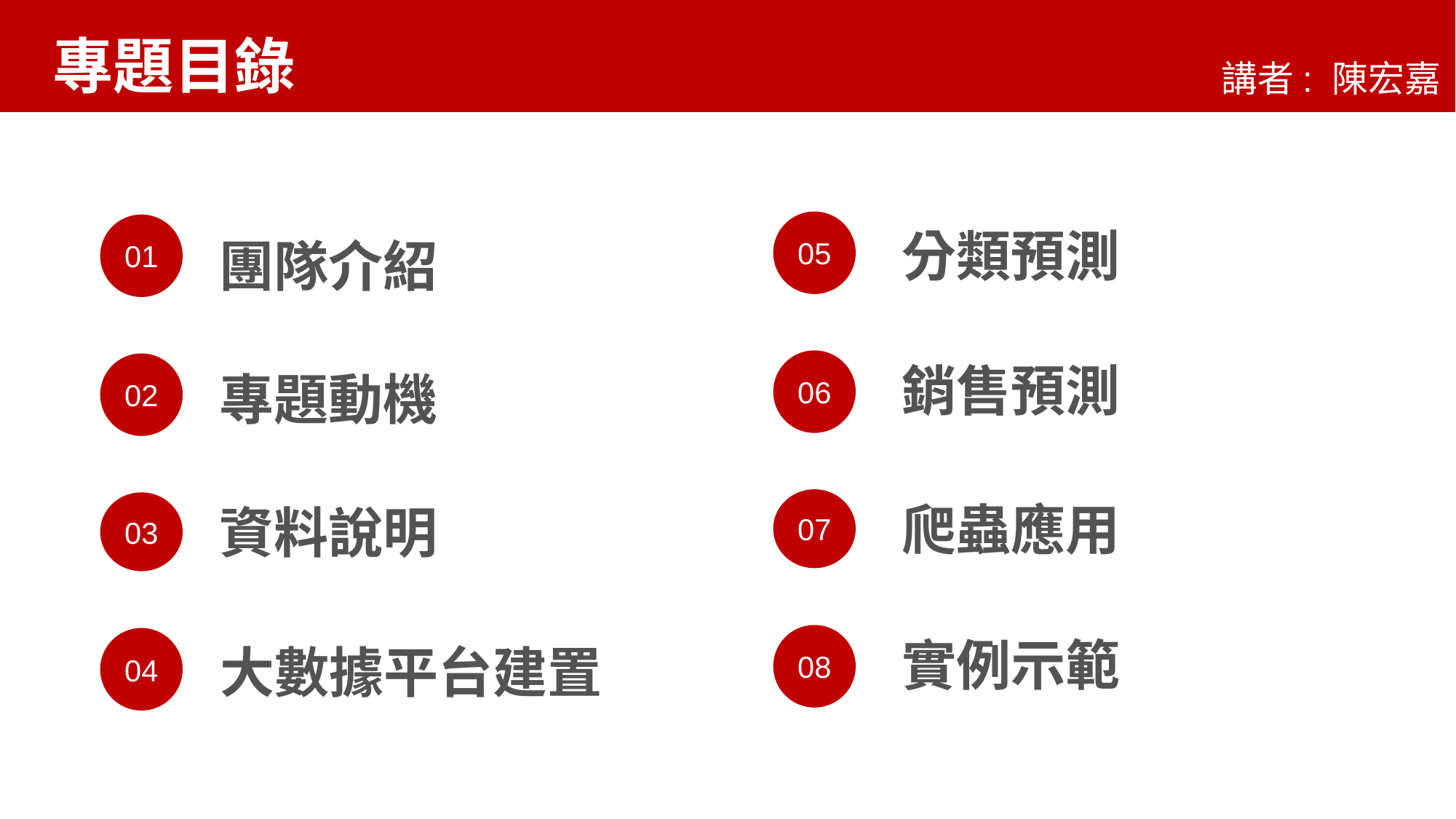

專題目錄
講者: 陳宏嘉
05
01
分類預測
團隊介紹
06
銷售預測
02
專題動機
07
爬蟲應用
03
資料說明
實例示範
08
04
大數據平台建置